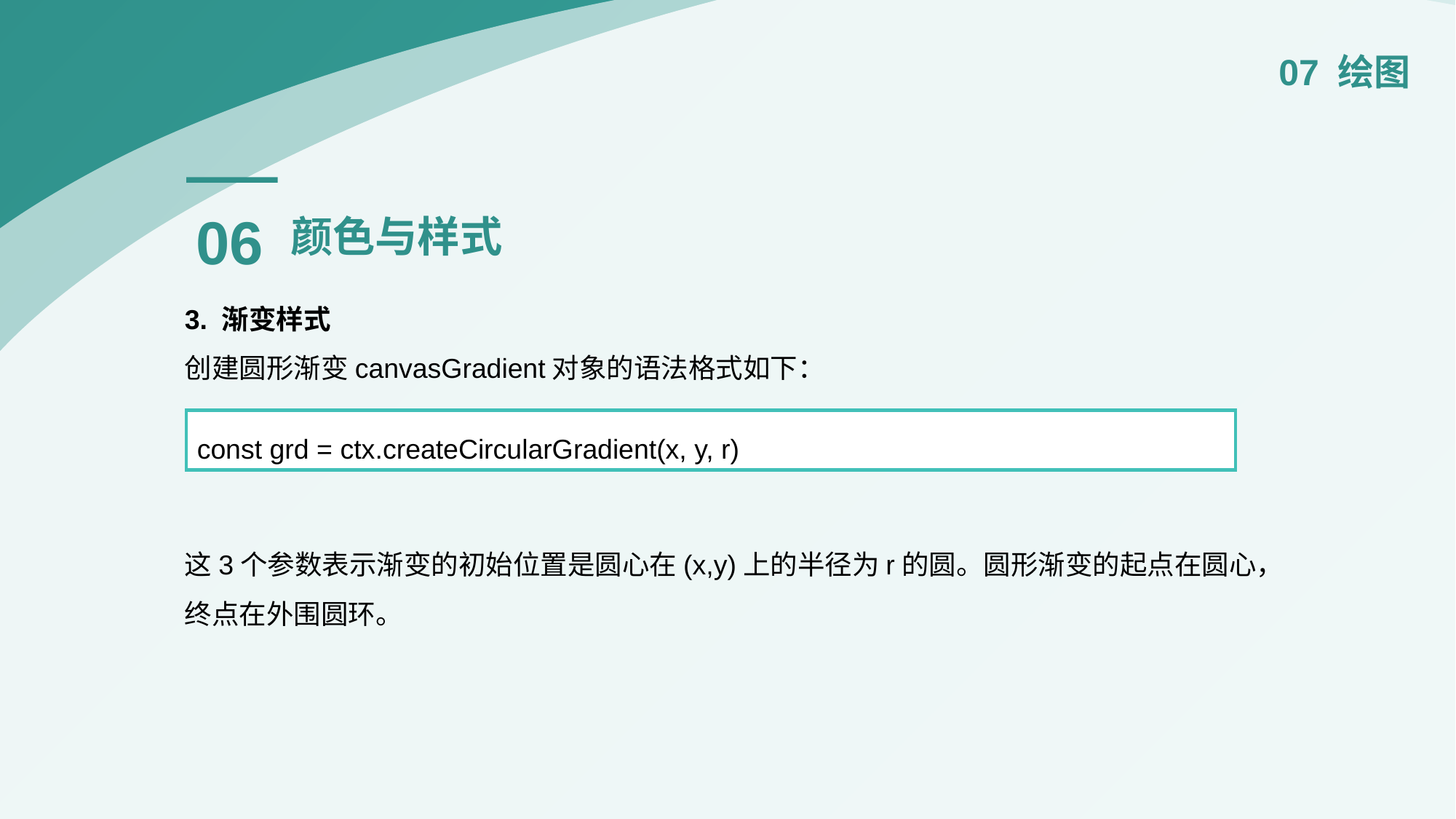

07 绘图
06

颜色与样式
3. 渐变样式
创建圆形渐变canvasGradient对象的语法格式如下：

这3个参数表示渐变的初始位置是圆心在(x,y)上的半径为r的圆。圆形渐变的起点在圆心，终点在外围圆环。
const grd = ctx.createCircularGradient(x, y, r)